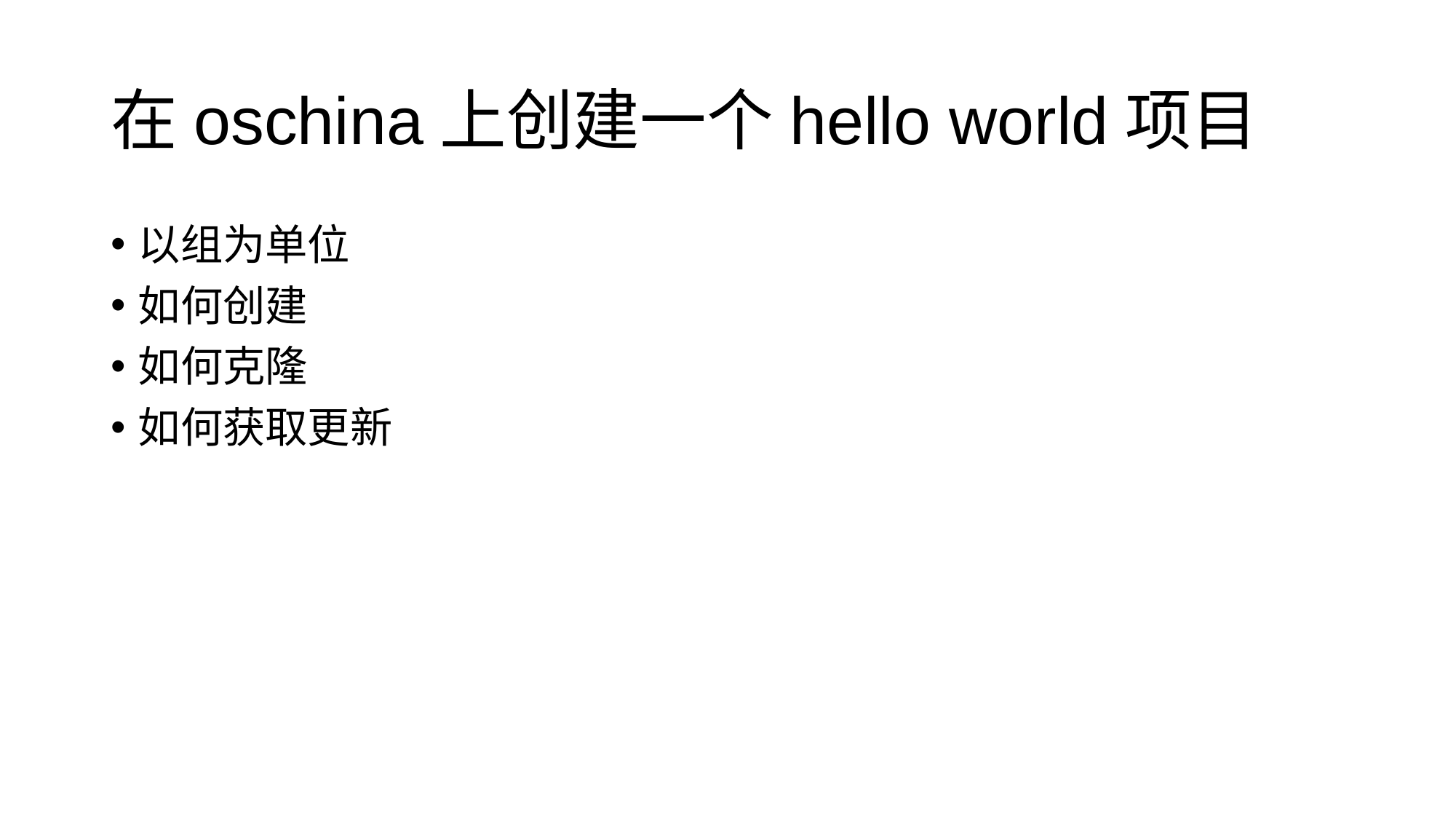

# 在oschina上创建一个hello world项目
以组为单位
如何创建
如何克隆
如何获取更新